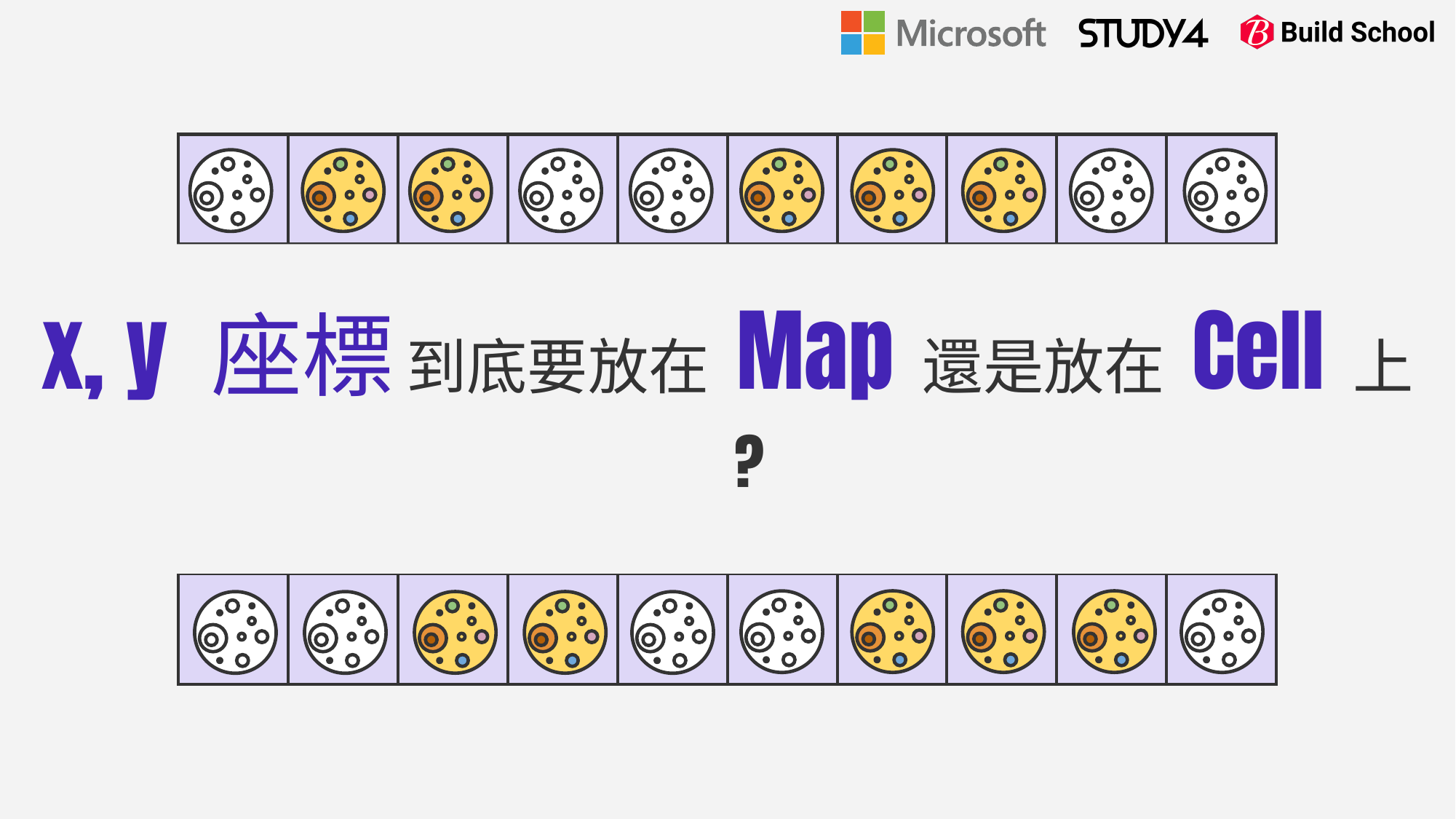

|  |  |  |  |  |  |  |  |  |  |
| --- | --- | --- | --- | --- | --- | --- | --- | --- | --- |
|  |  |  |  |  |  |  |  |  |  |
|  |  |  |  |  |  |  |  |  |  |
|  |  |  |  |  |  |  |  |  |  |
|  |  |  |  |  |  |  |  |  |  |

x, y 座標 到底要放在 Map 還是放在 Cell 上 ?